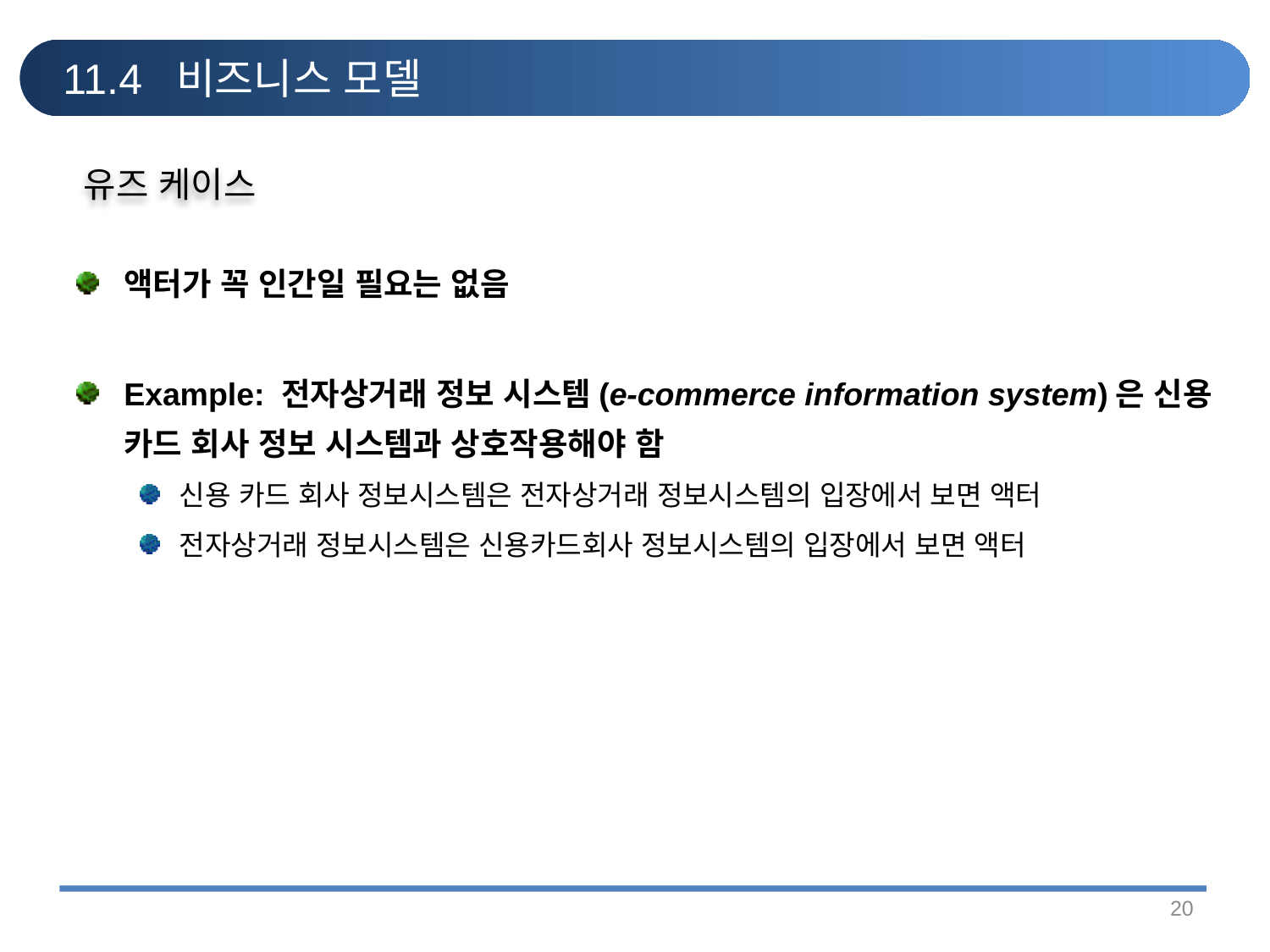

# 11.4  비즈니스 모델
유즈 케이스
액터가 꼭 인간일 필요는 없음

Example: 전자상거래 정보 시스템(e-commerce information system)은 신용 카드 회사 정보 시스템과 상호작용해야 함
신용 카드 회사 정보시스템은 전자상거래 정보시스템의 입장에서 보면 액터
전자상거래 정보시스템은 신용카드회사 정보시스템의 입장에서 보면 액터
20